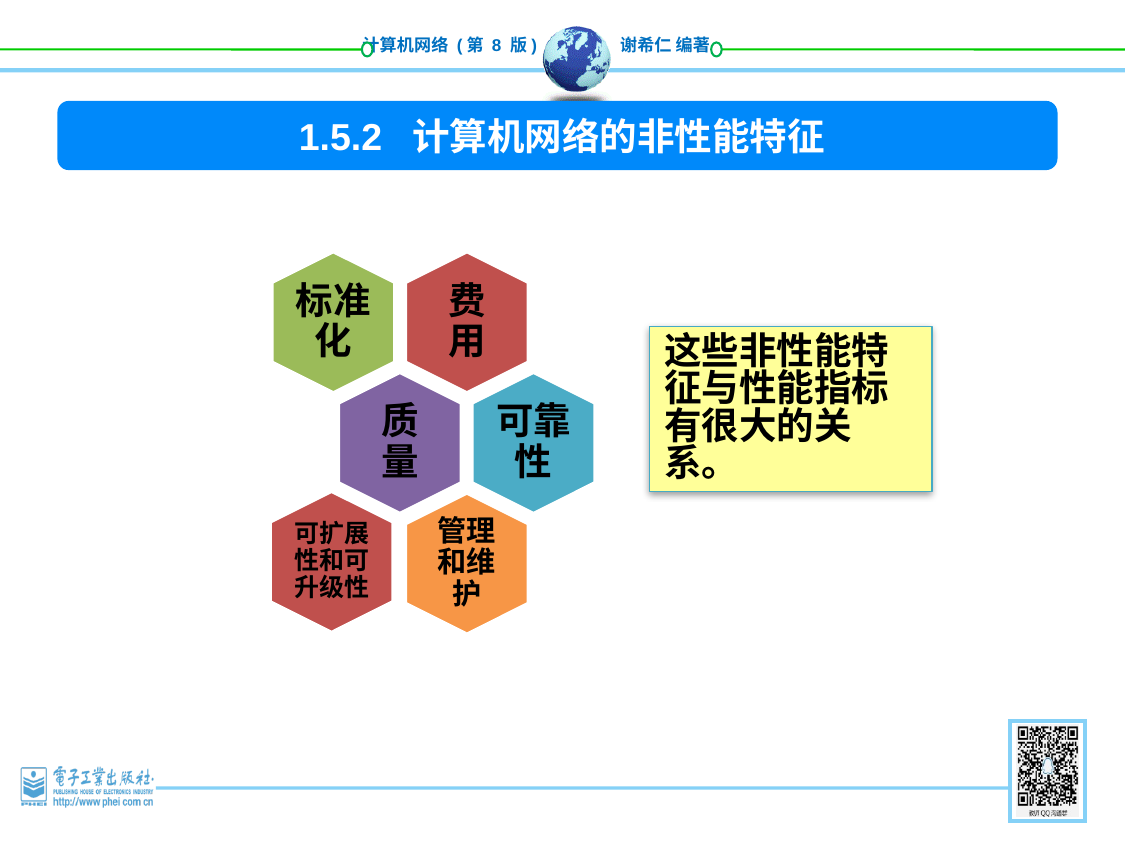

1.5.2  计算机网络的非性能特征
费用

标准化
质量

可靠性
管理和维护

可扩展性和可升级性
这些非性能特征与性能指标有很大的关系。